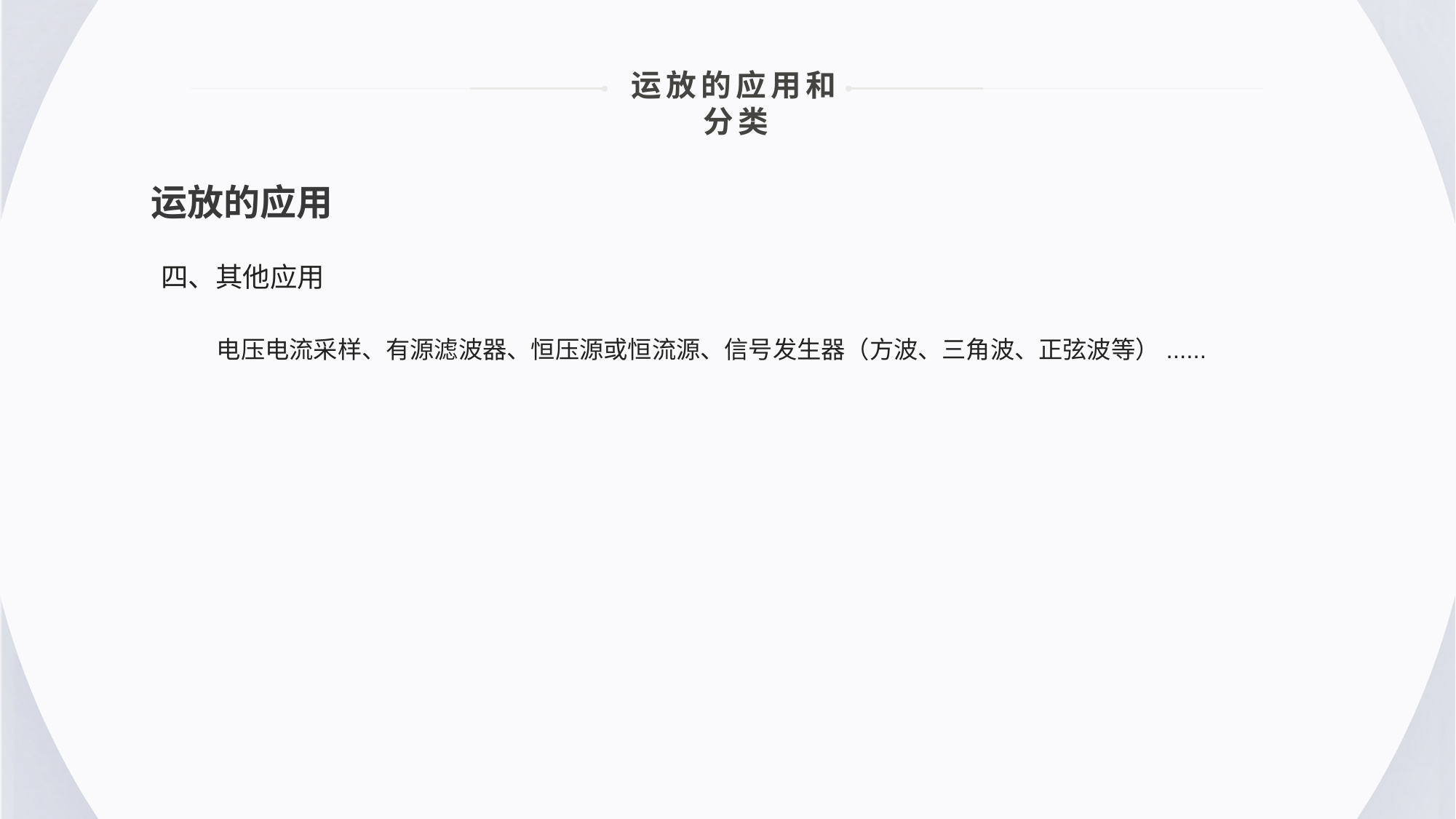

03
运放的应用和分类
运放的应用
四、其他应用
电压电流采样、有源滤波器、恒压源或恒流源、信号发生器（方波、三角波、正弦波等）......